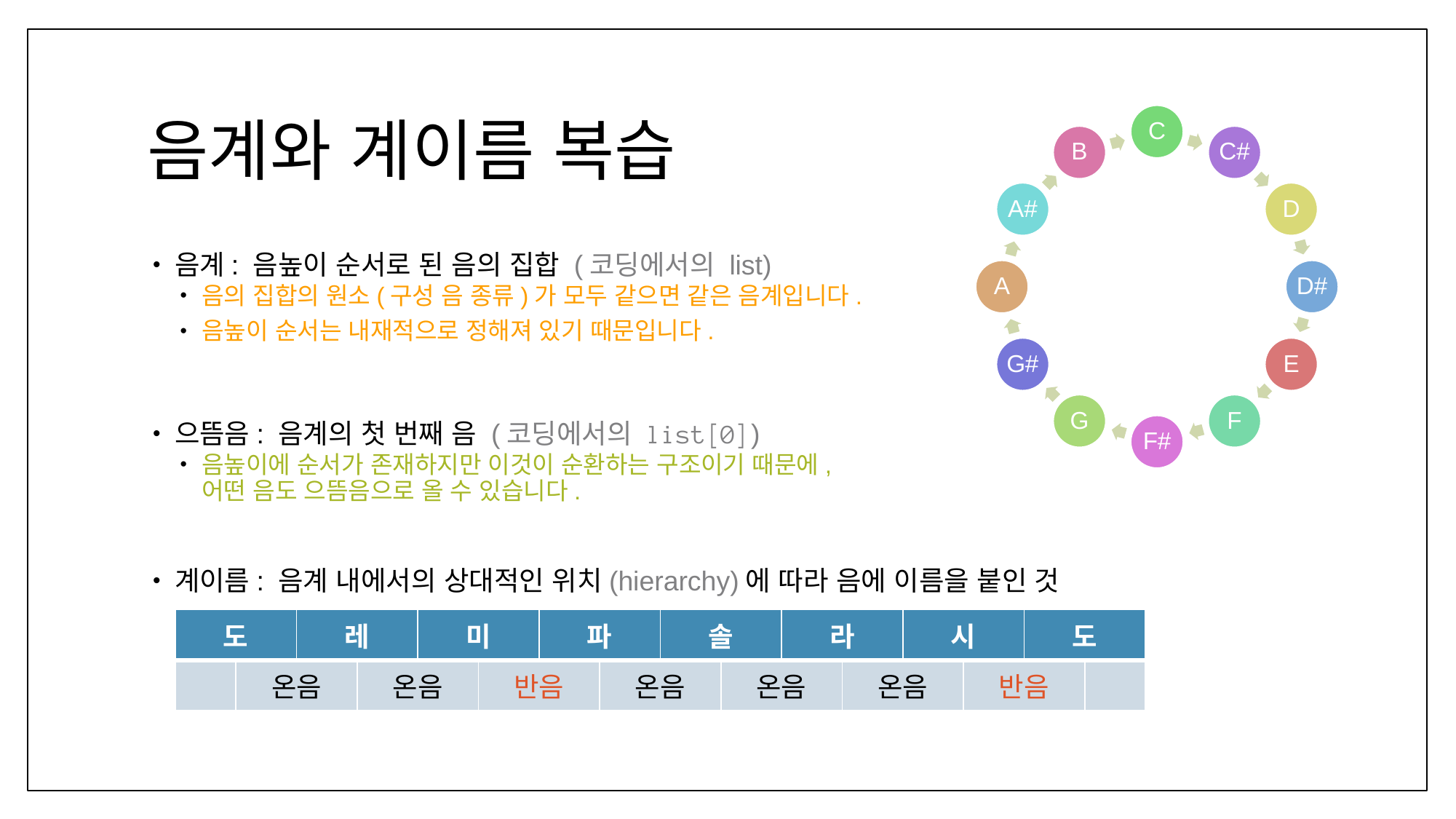

# 음계와 계이름 복습
C

C#

D

D#

E

F

F#

G

G#

A

A#

B

음계: 음높이 순서로 된 음의 집합 (코딩에서의 list)
음의 집합의 원소(구성 음 종류)가 모두 같으면 같은 음계입니다.
음높이 순서는 내재적으로 정해져 있기 때문입니다.

으뜸음: 음계의 첫 번째 음 (코딩에서의 list[0])
음높이에 순서가 존재하지만 이것이 순환하는 구조이기 때문에,
어떤 음도 으뜸음으로 올 수 있습니다.

계이름: 음계 내에서의 상대적인 위치(hierarchy)에 따라 음에 이름을 붙인 것

| 도 |  | 레 |  | 미 |  | 파 |  | 솔 |  | 라 |  | 시 |  | 도 |  |
| --- | --- | --- | --- | --- | --- | --- | --- | --- | --- | --- | --- | --- | --- | --- | --- |
|  | 온음 |  | 온음 |  | 반음 |  | 온음 |  | 온음 |  | 온음 |  | 반음 |  |  |